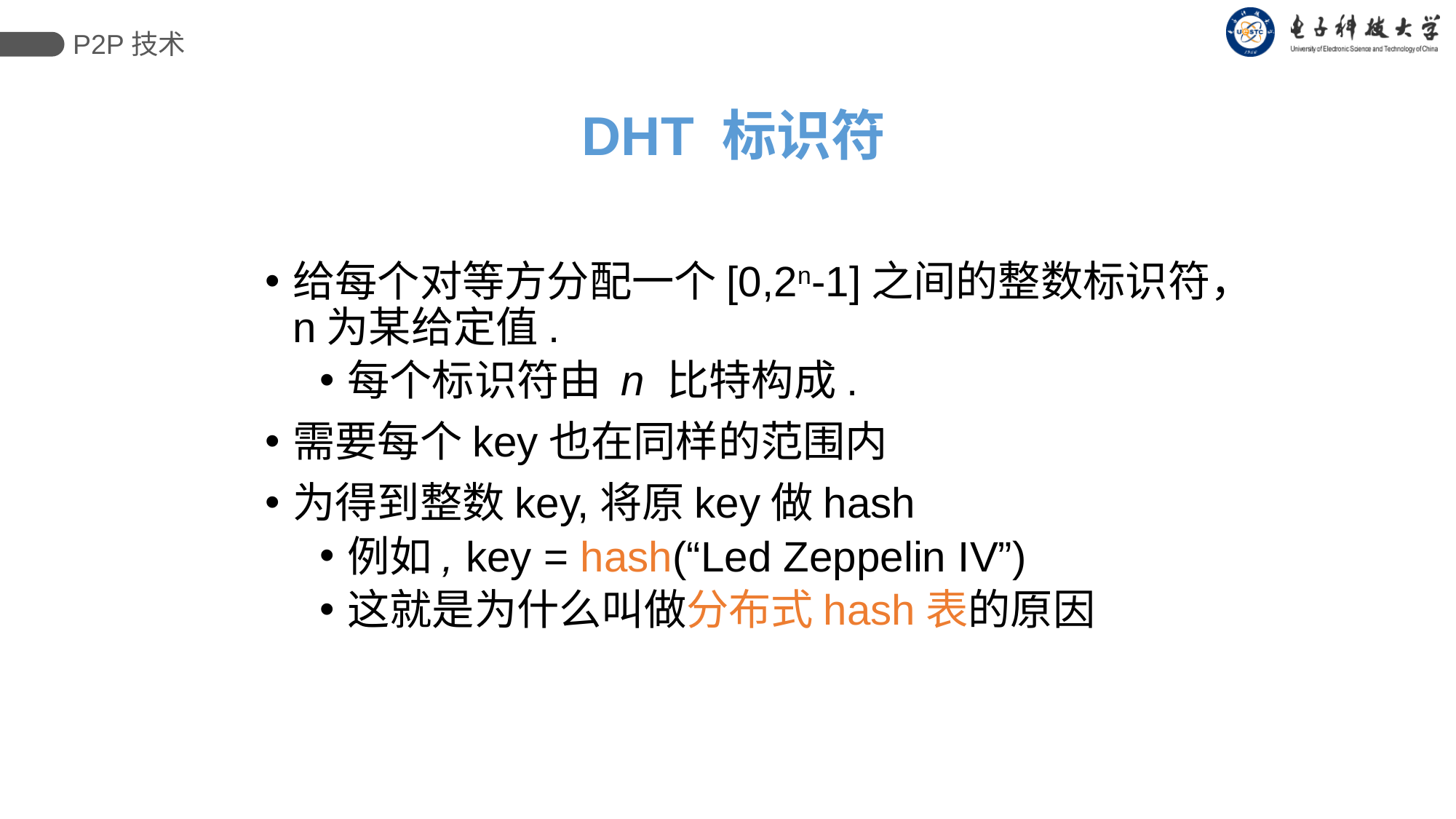

P2P技术
# DHT 标识符
给每个对等方分配一个[0,2n-1]之间的整数标识符，n为某给定值.
每个标识符由 n 比特构成.
需要每个key也在同样的范围内
为得到整数key,将原key做hash
例如, key = hash(“Led Zeppelin IV”)
这就是为什么叫做分布式hash表的原因